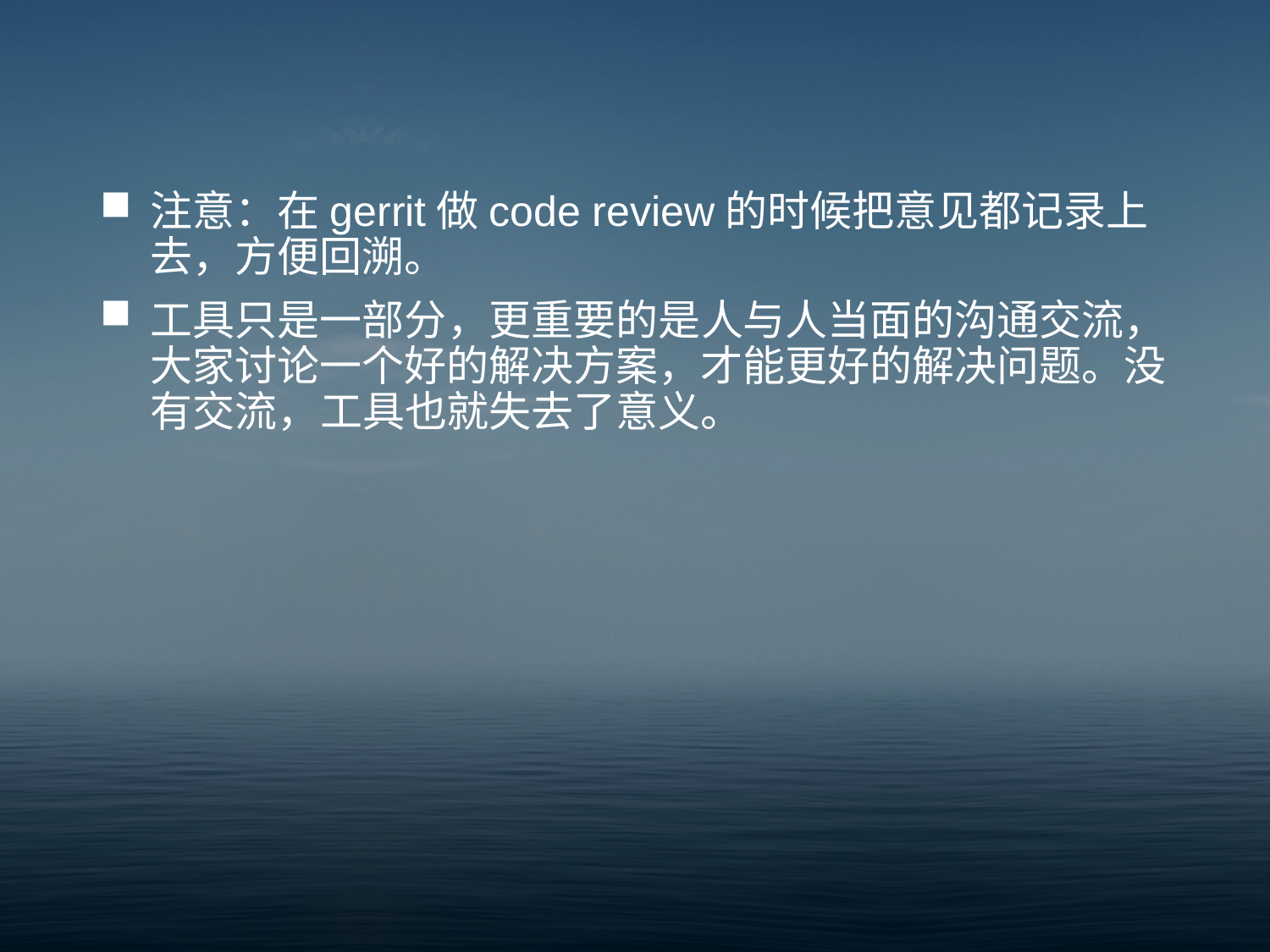

#
注意：在gerrit做code review的时候把意见都记录上去，方便回溯。
工具只是一部分，更重要的是人与人当面的沟通交流，大家讨论一个好的解决方案，才能更好的解决问题。没有交流，工具也就失去了意义。